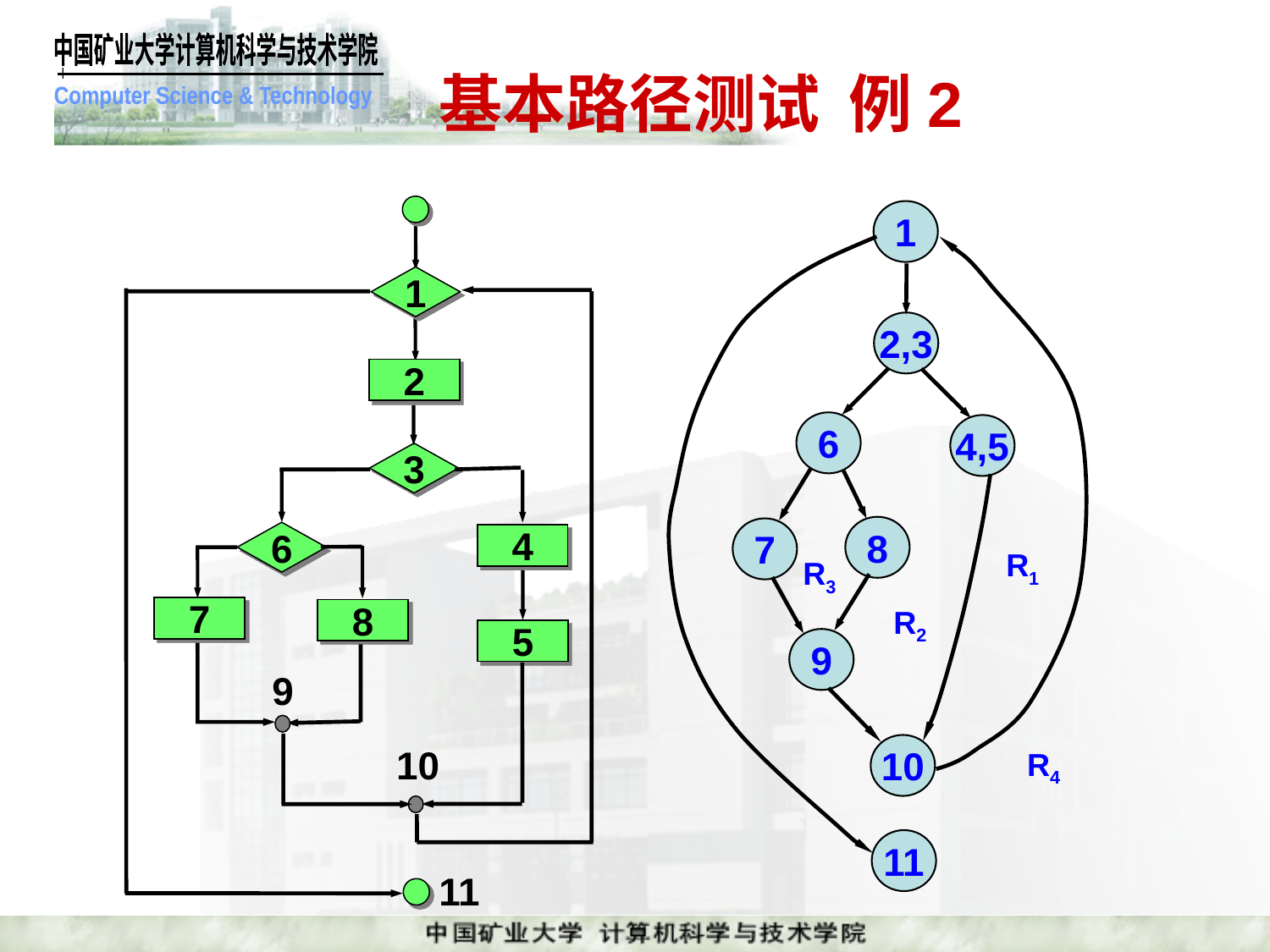

# 基本路径测试  例2

1

2

3

6
4

7
8
5

9

10

11

1

2,3

6

8
7
R1

R2
9

10
R4
11
4,5
R3
课件制作人：谢希仁